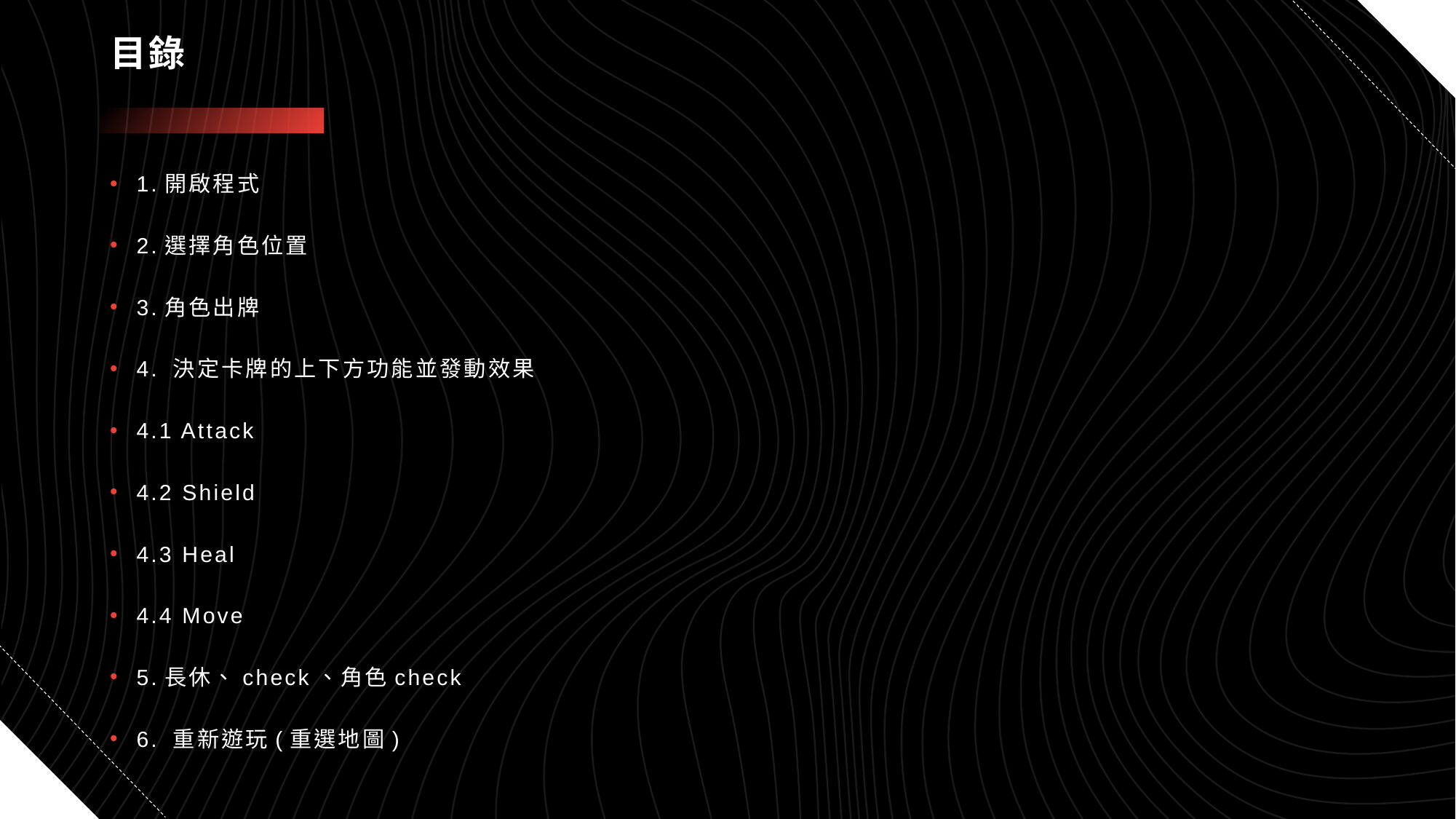

# 目錄
1.開啟程式
2.選擇角色位置
3.角色出牌
4. 決定卡牌的上下方功能並發動效果
4.1 Attack
4.2 Shield
4.3 Heal
4.4 Move
5.長休、check、角色check
6. 重新遊玩(重選地圖)